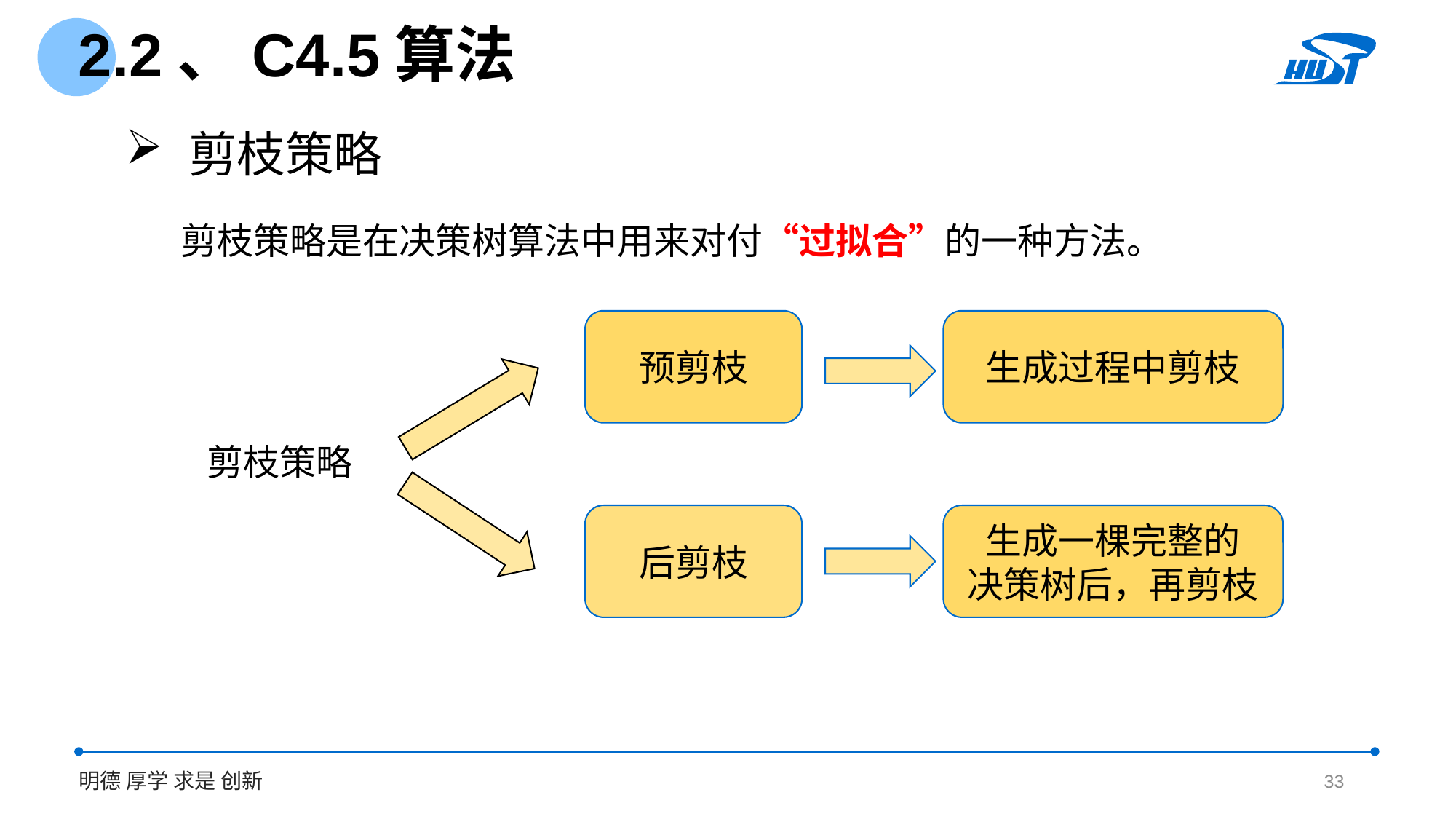

2.2、C4.5算法
 剪枝策略
剪枝策略是在决策树算法中用来对付“过拟合”的一种方法。
预剪枝
生成过程中剪枝

剪枝策略

后剪枝
生成一棵完整的
决策树后，再剪枝

33